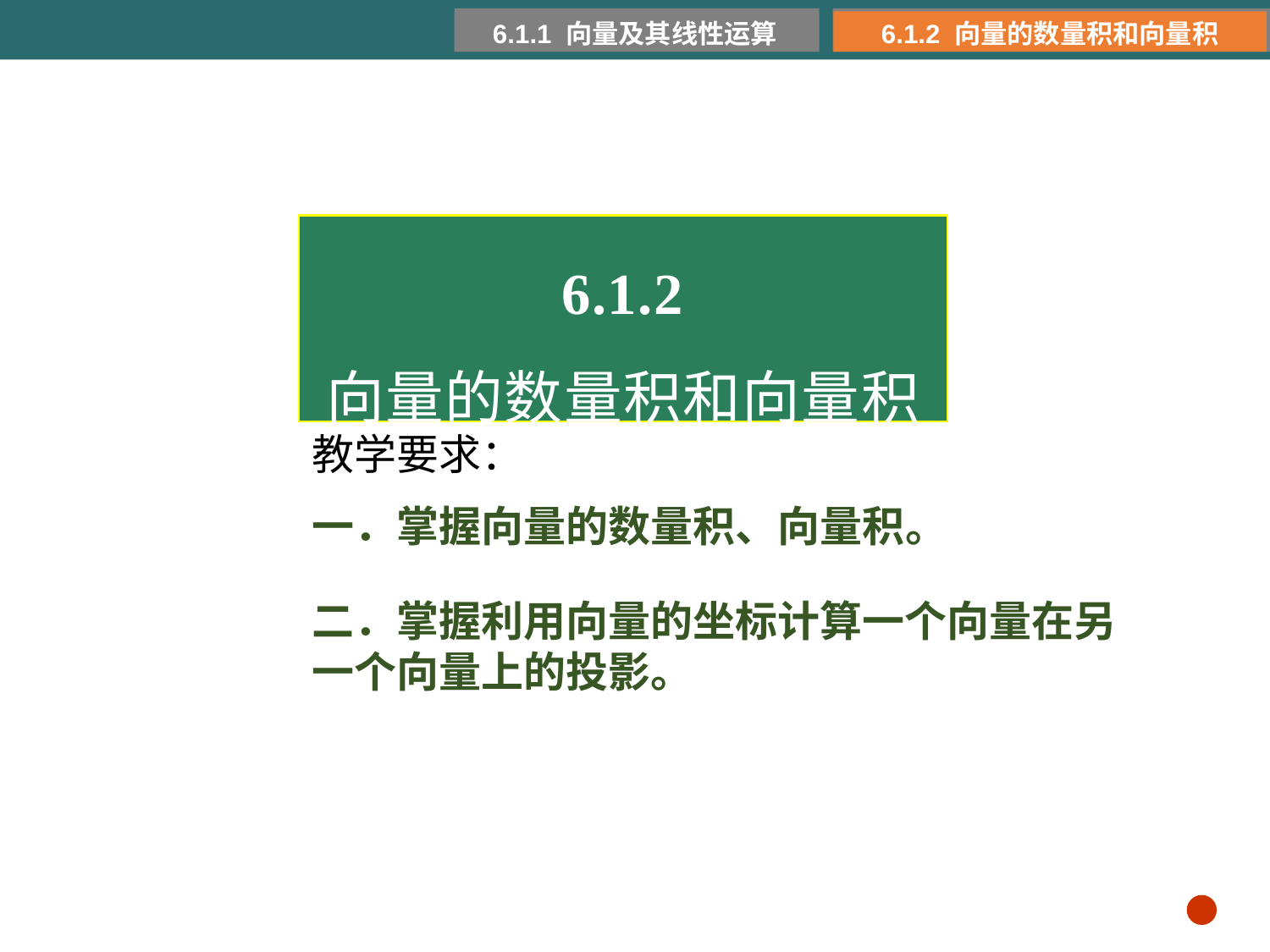

6.1.1 向量及其线性运算
6.1.2 向量的数量积和向量积
6.1.2
向量的数量积和向量积
教学要求：
一．掌握向量的数量积、向量积。
二．掌握利用向量的坐标计算一个向量在另一个向量上的投影。
37